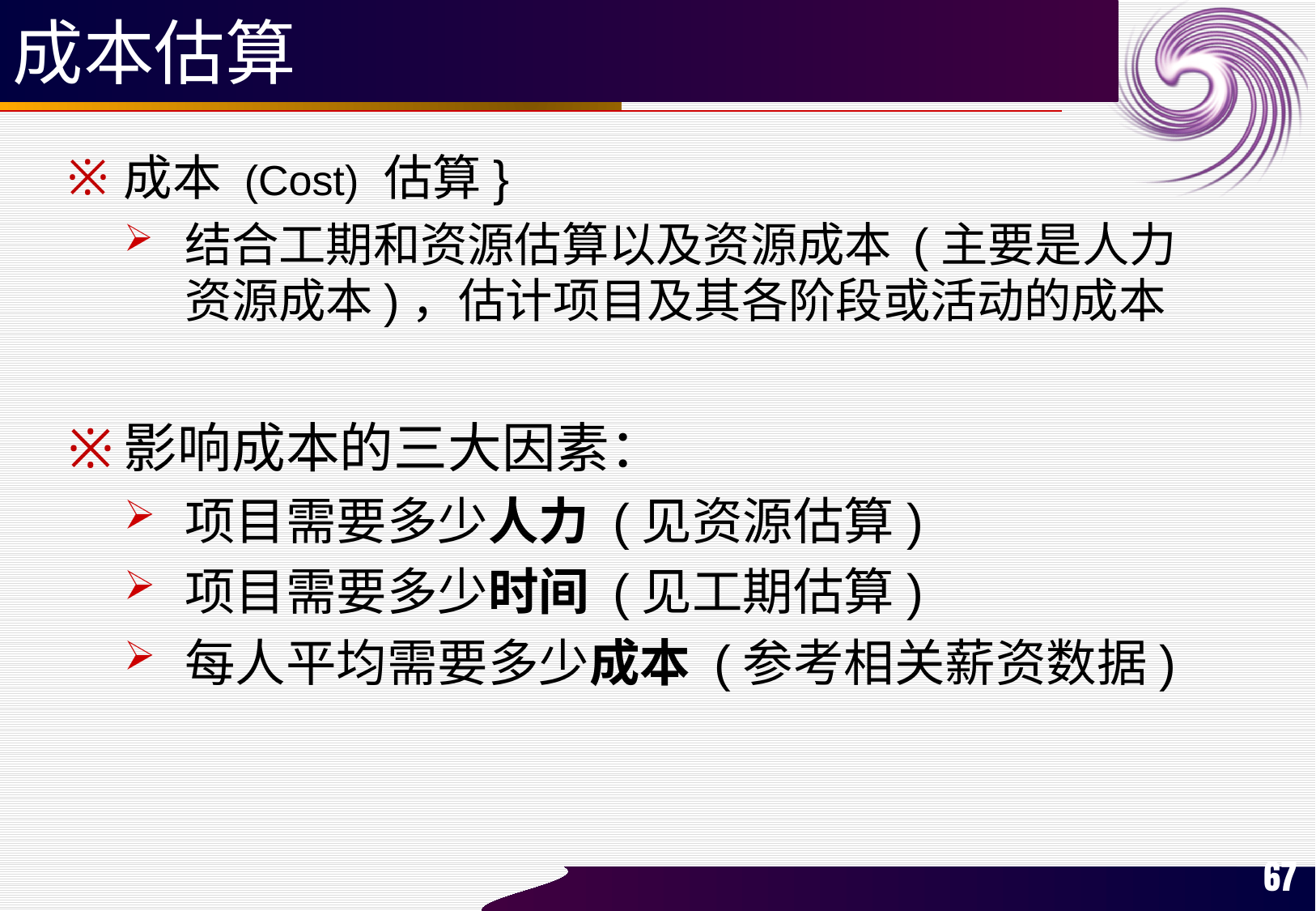

# 成本估算
成本 (Cost) 估算}
结合工期和资源估算以及资源成本 (主要是人力
资源成本)，估计项目及其各阶段或活动的成本

影响成本的三大因素：
项目需要多少人力 (见资源估算)
项目需要多少时间 (见工期估算)
每人平均需要多少成本 (参考相关薪资数据)

67